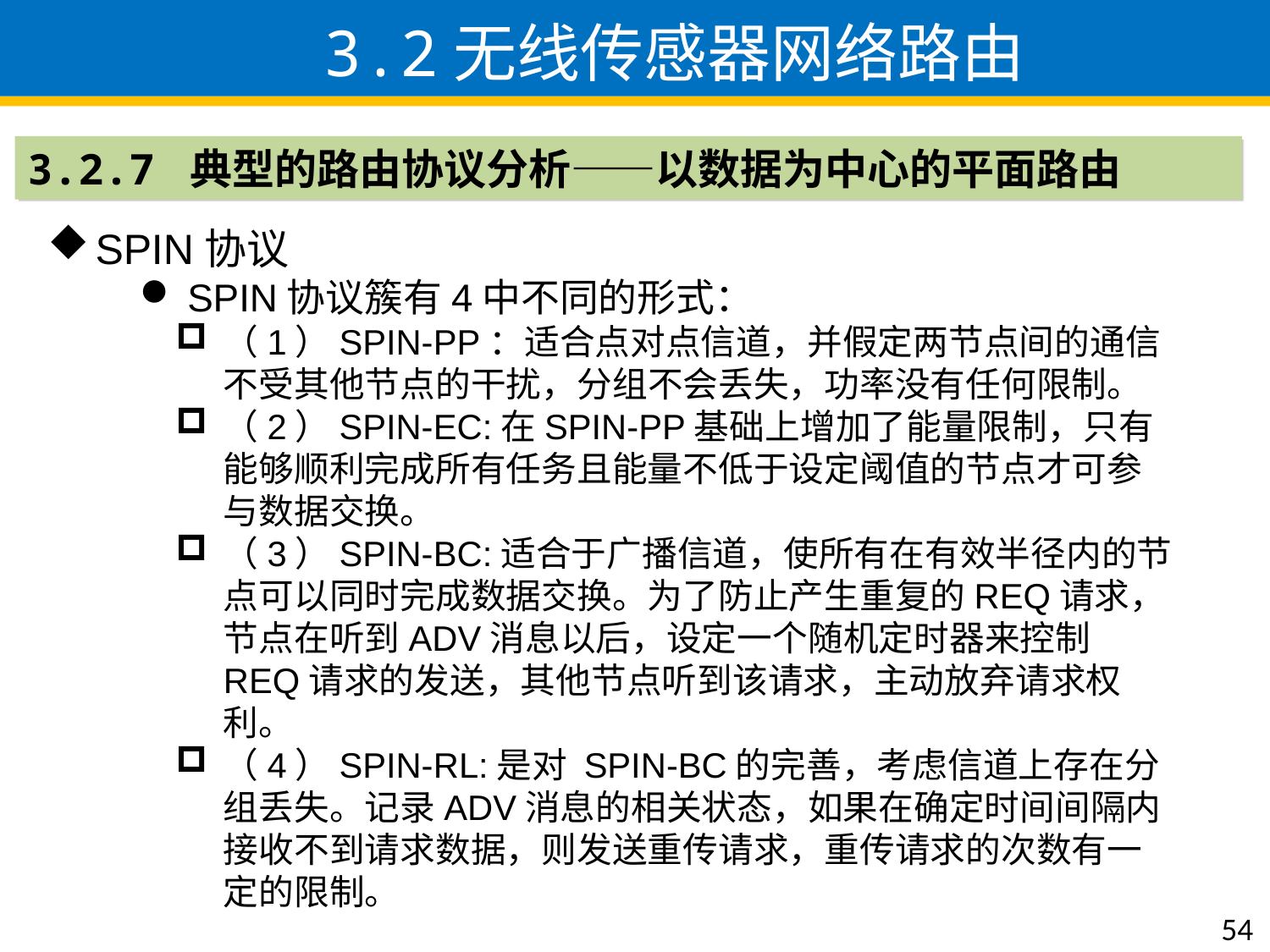

3.2无线传感器网络路由
3.2.7 典型的路由协议分析——以数据为中心的平面路由
SPIN协议
SPIN协议簇有4中不同的形式：
（1）SPIN-PP：适合点对点信道，并假定两节点间的通信不受其他节点的干扰，分组不会丢失，功率没有任何限制。
（2）SPIN-EC:在SPIN-PP基础上增加了能量限制，只有能够顺利完成所有任务且能量不低于设定阈值的节点才可参与数据交换。
（3）SPIN-BC:适合于广播信道，使所有在有效半径内的节点可以同时完成数据交换。为了防止产生重复的REQ请求，节点在听到ADV消息以后，设定一个随机定时器来控制REQ请求的发送，其他节点听到该请求，主动放弃请求权利。
（4）SPIN-RL:是对 SPIN-BC的完善，考虑信道上存在分组丢失。记录ADV消息的相关状态，如果在确定时间间隔内接收不到请求数据，则发送重传请求，重传请求的次数有一定的限制。
54